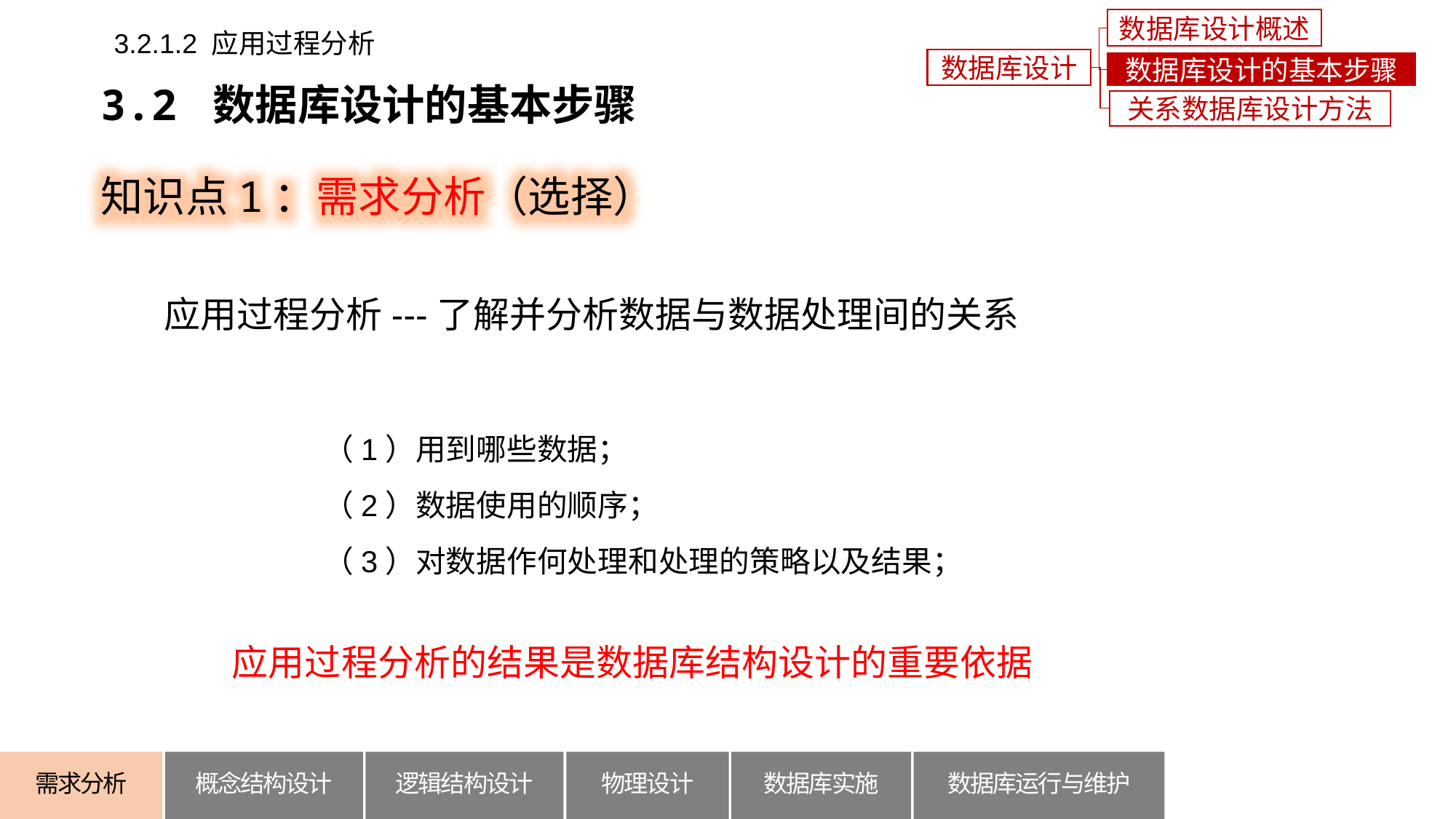

数据库设计概述
3.2.1.2 应用过程分析
数据库设计
数据库设计的基本步骤
3.2 数据库设计的基本步骤
关系数据库设计方法
知识点1：需求分析（选择）
应用过程分析---了解并分析数据与数据处理间的关系
（1）用到哪些数据；
（2）数据使用的顺序；
（3）对数据作何处理和处理的策略以及结果；
应用过程分析的结果是数据库结构设计的重要依据
概念结构设计
逻辑结构设计
数据库运行与维护
需求分析
物理设计
数据库实施